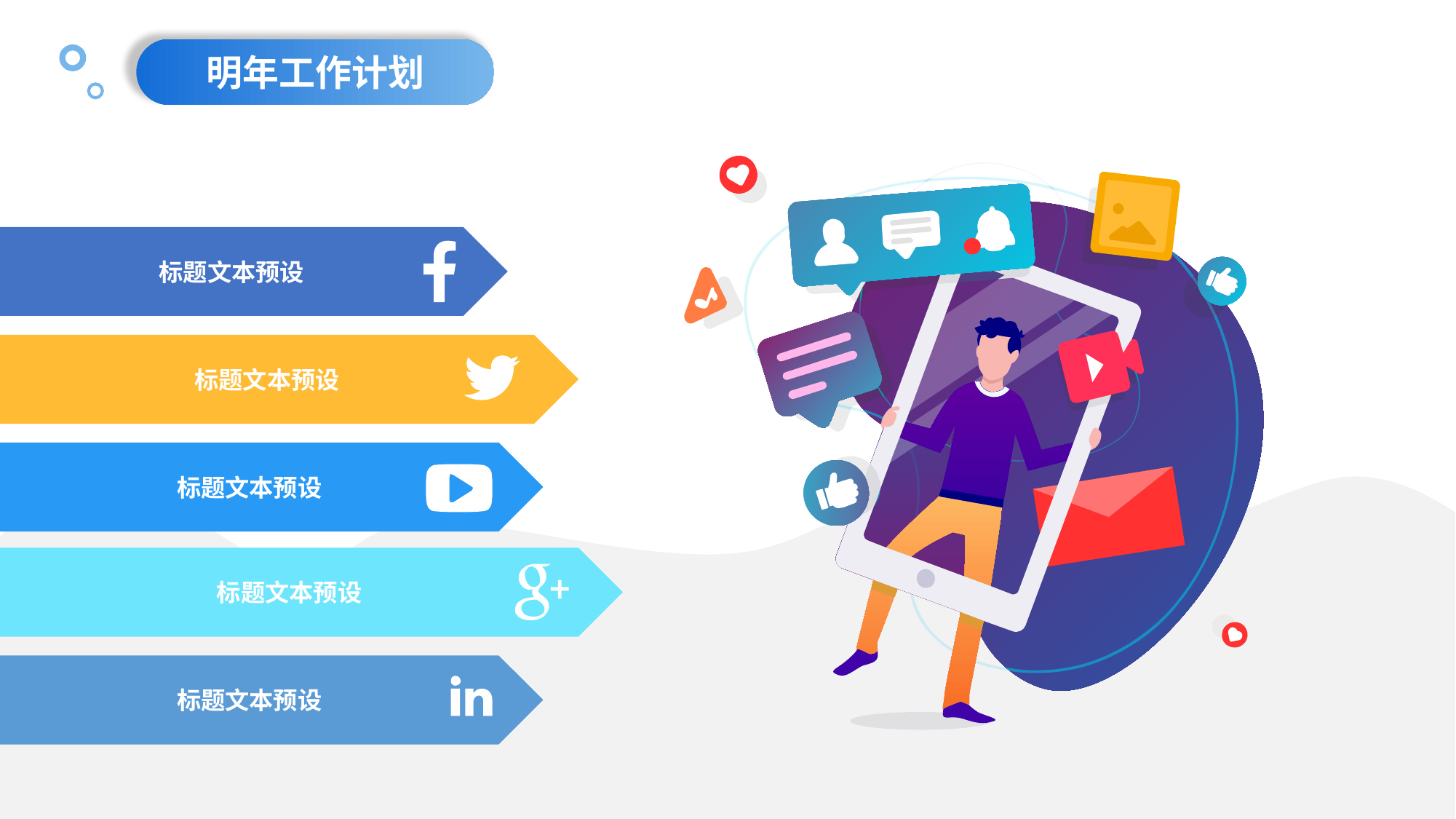

明年工作计划

标题文本预设

标题文本预设

标题文本预设

标题文本预设

标题文本预设